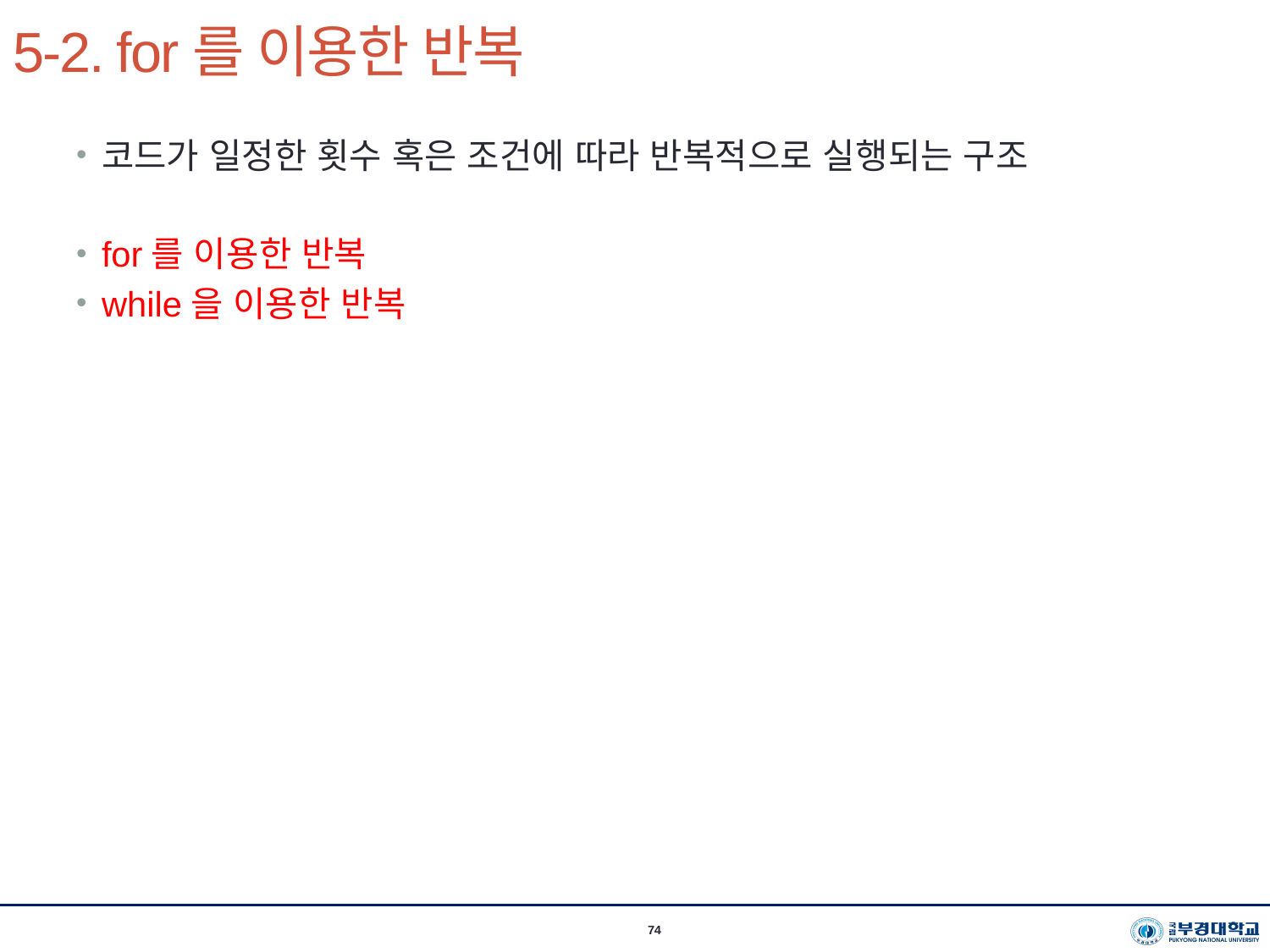

# 5-2. for를 이용한 반복
74
코드가 일정한 횟수 혹은 조건에 따라 반복적으로 실행되는 구조

for를 이용한 반복
while을 이용한 반복